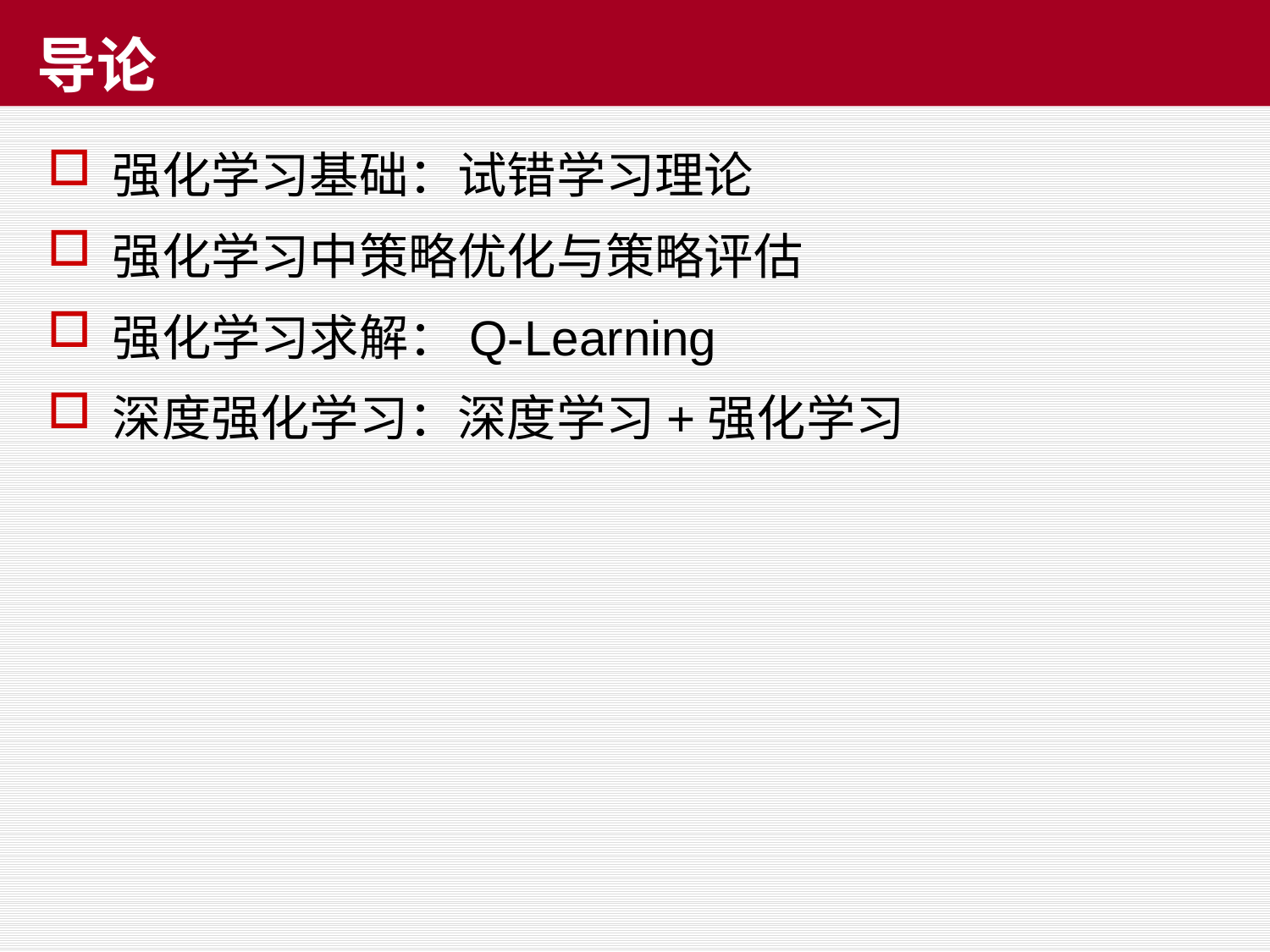

# 导论
强化学习基础：试错学习理论
强化学习中策略优化与策略评估
强化学习求解：Q-Learning
深度强化学习：深度学习+强化学习